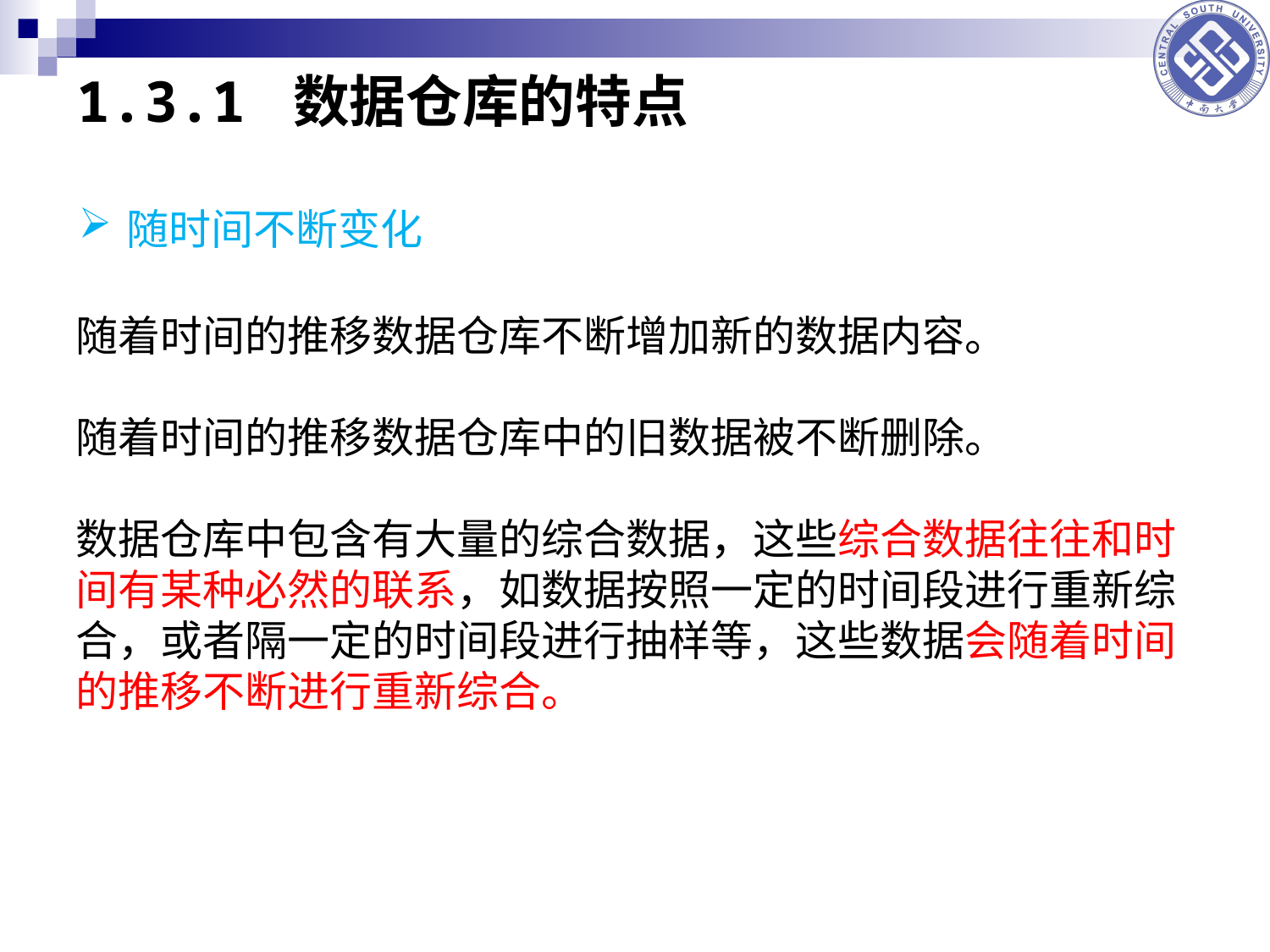

# 1.3.1 数据仓库的特点
随时间不断变化
随着时间的推移数据仓库不断增加新的数据内容。

随着时间的推移数据仓库中的旧数据被不断删除。

数据仓库中包含有大量的综合数据，这些综合数据往往和时间有某种必然的联系，如数据按照一定的时间段进行重新综合，或者隔一定的时间段进行抽样等，这些数据会随着时间的推移不断进行重新综合。